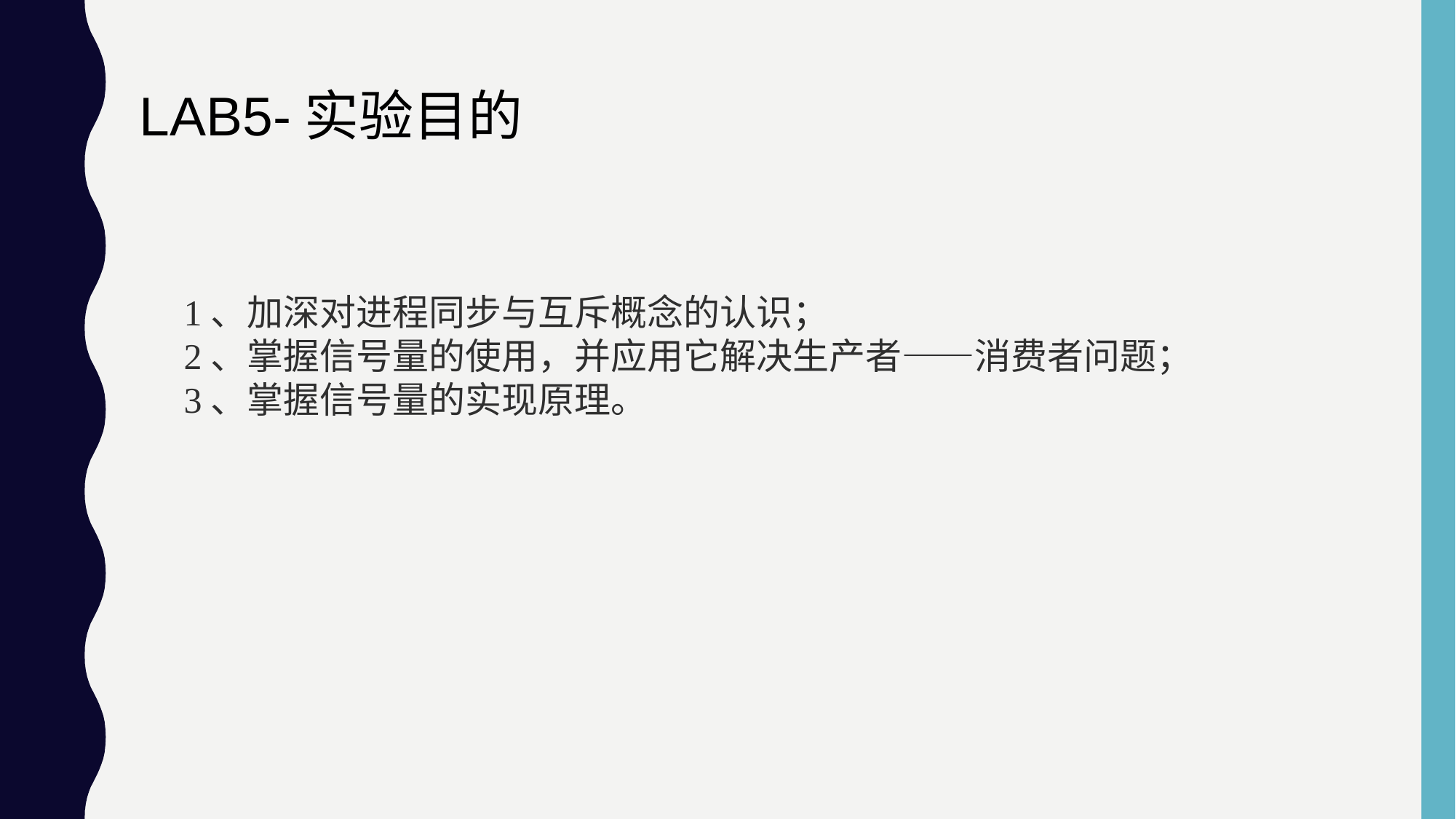

Lab5-实验目的
1、加深对进程同步与互斥概念的认识；
2、掌握信号量的使用，并应用它解决生产者——消费者问题；
3、掌握信号量的实现原理。